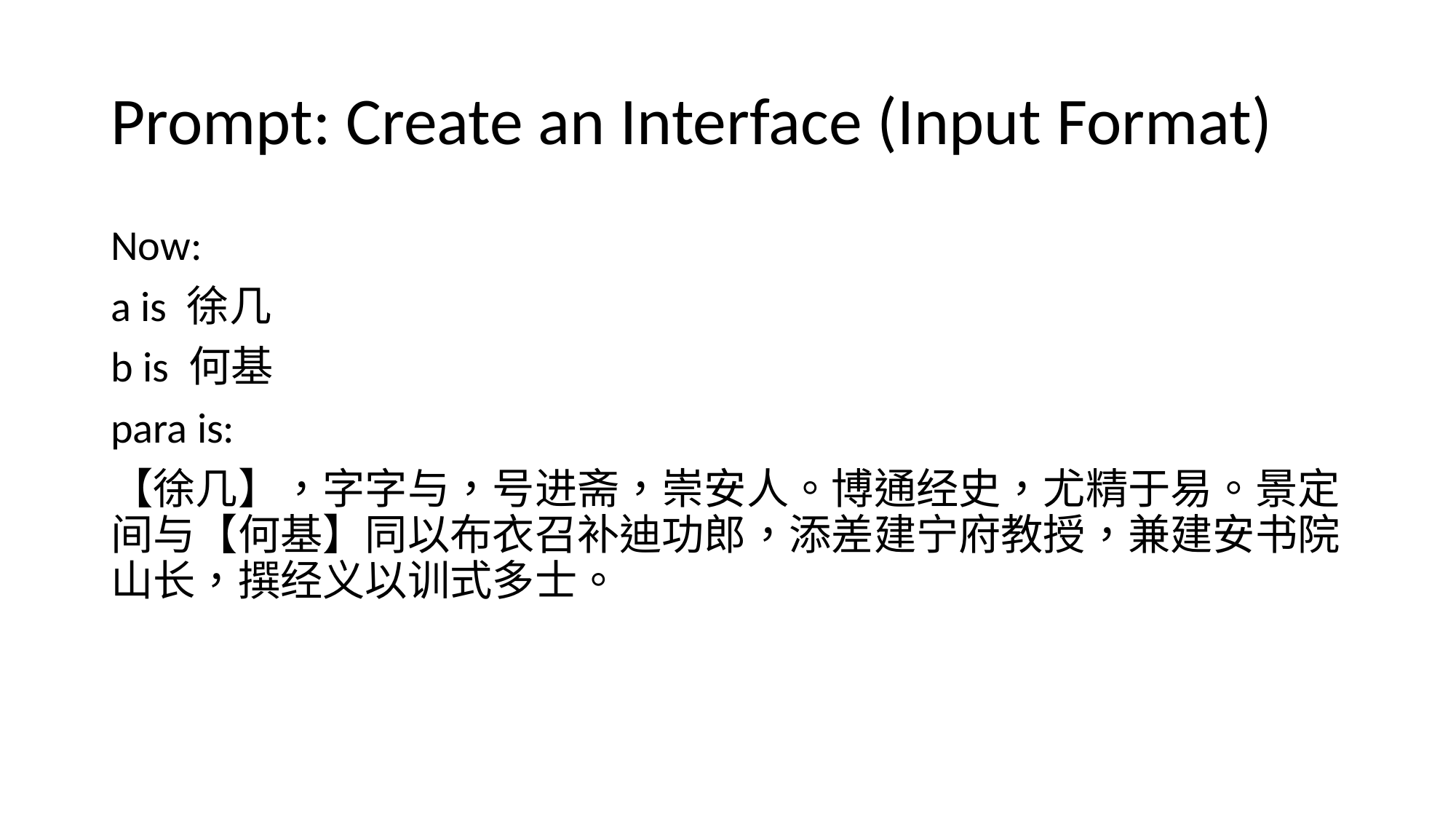

# Prompt: Create an Interface (Input Format)
Now:
a is 徐几
b is 何基
para is:
【徐几】，字字与，号进斋，崇安人。博通经史，尤精于易。景定间与【何基】同以布衣召补迪功郎，添差建宁府教授，兼建安书院山长，撰经义以训式多士。